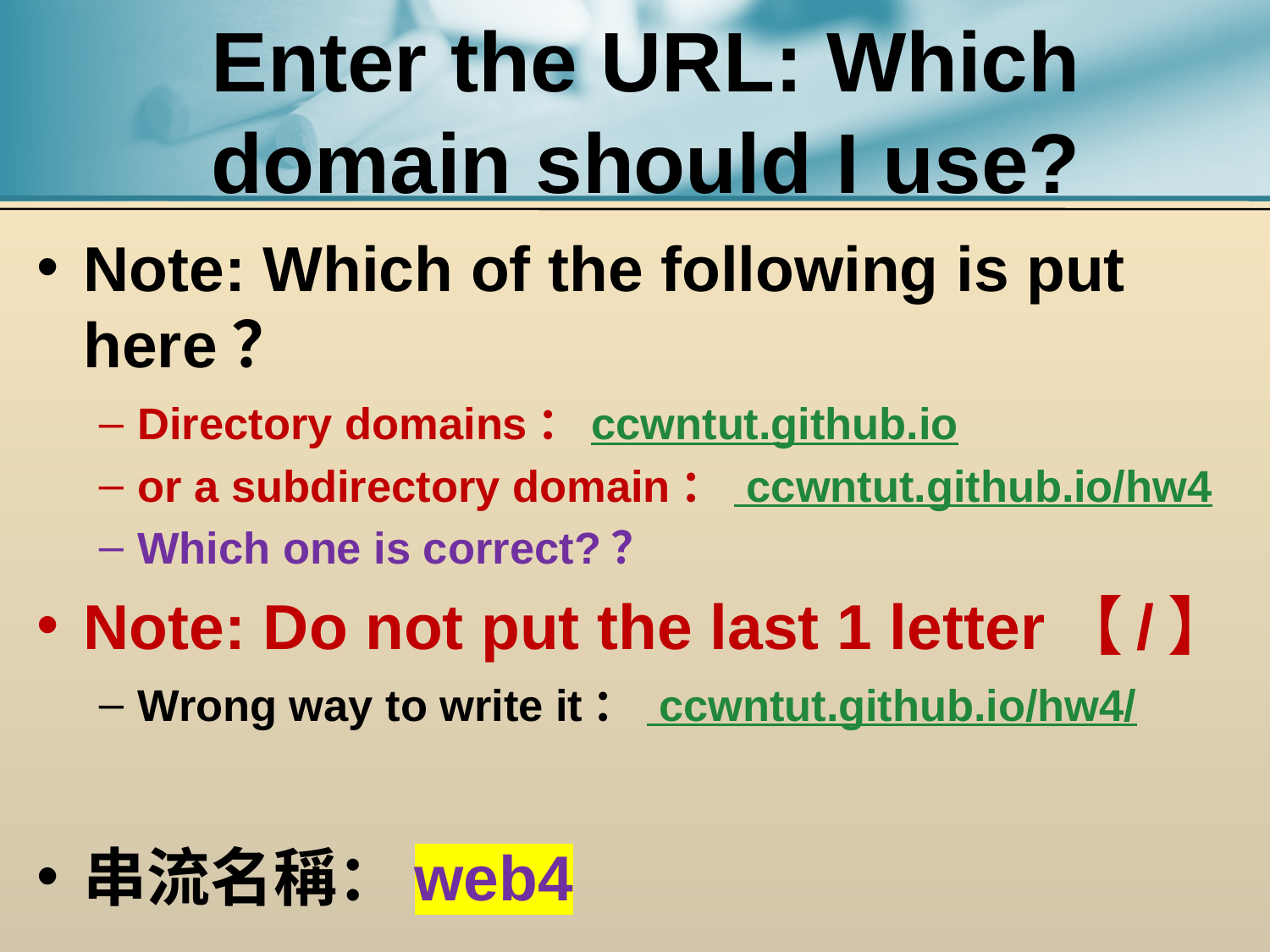

# Enter the URL: Which domain should I use?
Note: Which of the following is put here？
Directory domains：ccwntut.github.io
or a subdirectory domain： ccwntut.github.io/hw4
Which one is correct?？
Note: Do not put the last 1 letter【/】
Wrong way to write it： ccwntut.github.io/hw4/

串流名稱：web4